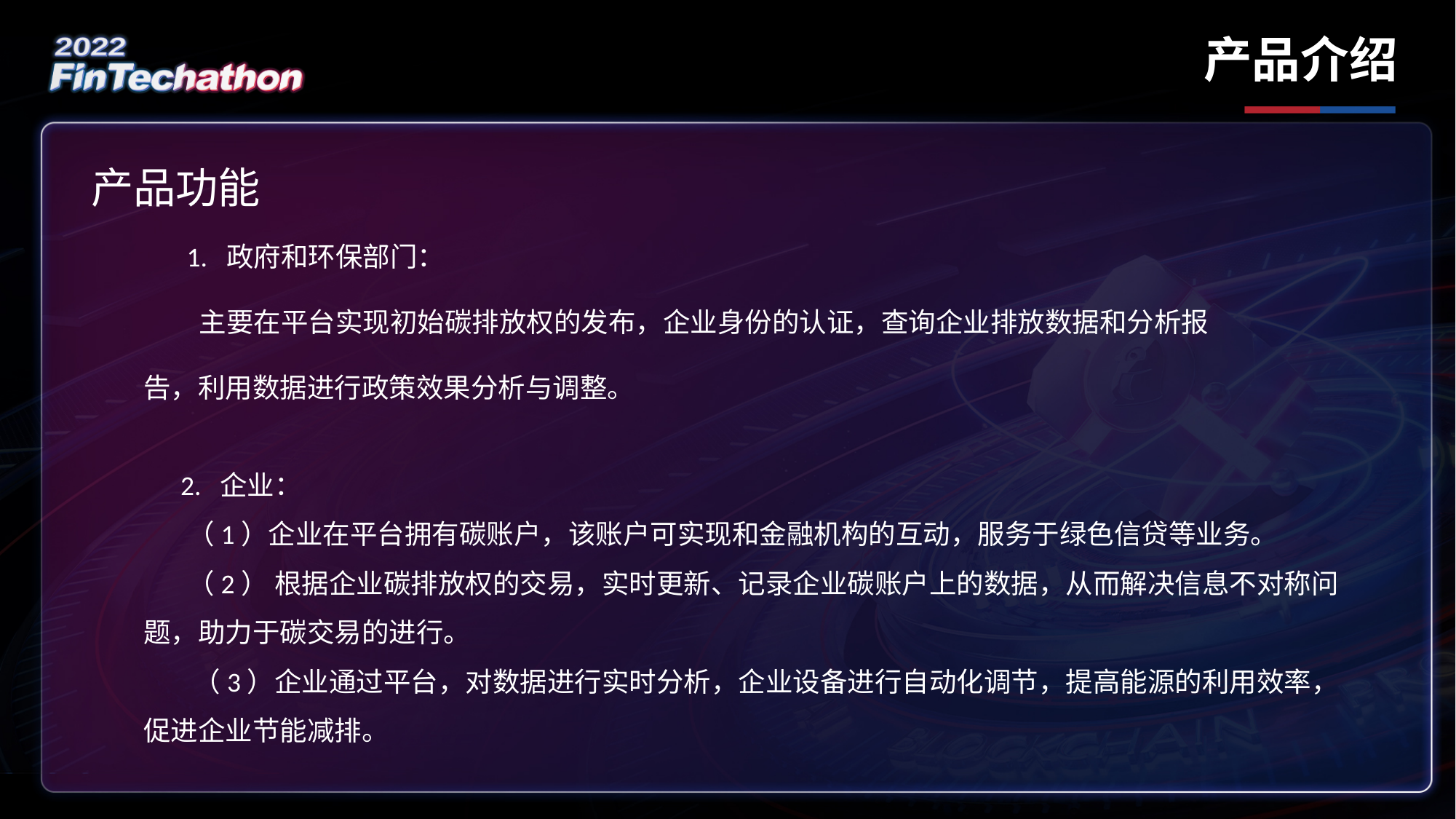

产品介绍
产品功能
       1.  政府和环保部门：
        主要在平台实现初始碳排放权的发布，企业身份的认证，查询企业排放数据和分析报告，利用数据进行政策效果分析与调整。
      2.  企业：
      （1）企业在平台拥有碳账户，该账户可实现和金融机构的互动，服务于绿色信贷等业务。
      （2） 根据企业碳排放权的交易，实时更新、记录企业碳账户上的数据，从而解决信息不对称问题，助力于碳交易的进行。
       （3）企业通过平台，对数据进行实时分析，企业设备进行自动化调节，提高能源的利用效率，促进企业节能减排。